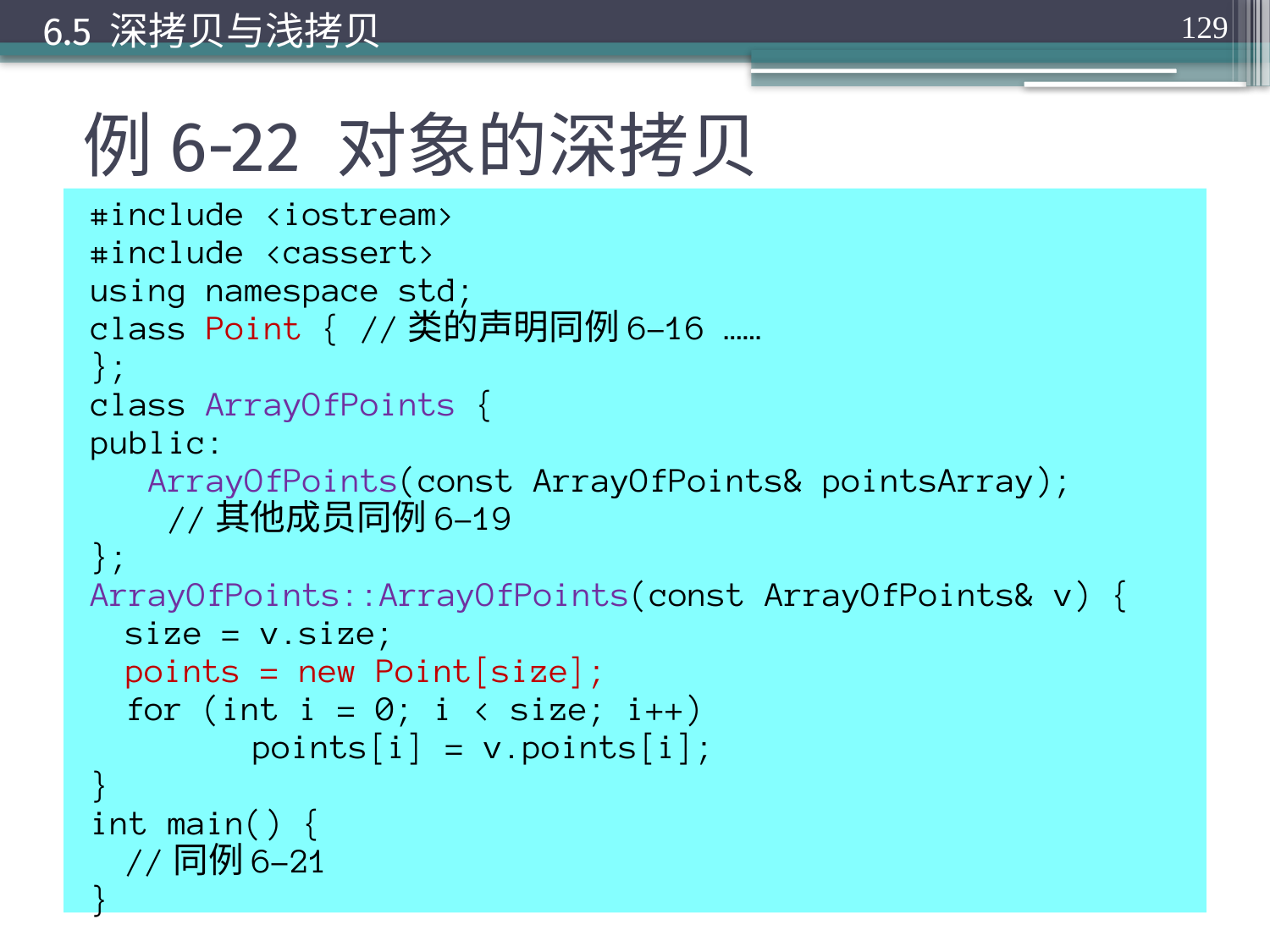

6.5 深拷贝与浅拷贝
129
# 例6-22 对象的深拷贝
#include <iostream>
#include <cassert>
using namespace std;
class Point { //类的声明同例6-16 ……
};
class ArrayOfPoints {
public:
   ArrayOfPoints(const ArrayOfPoints& pointsArray);
    //其他成员同例6-19
};
ArrayOfPoints::ArrayOfPoints(const ArrayOfPoints& v) {
	size = v.size;
	points = new Point[size];
	for (int i = 0; i < size; i++)
		points[i] = v.points[i];
}
int main() {
	//同例6-21
}